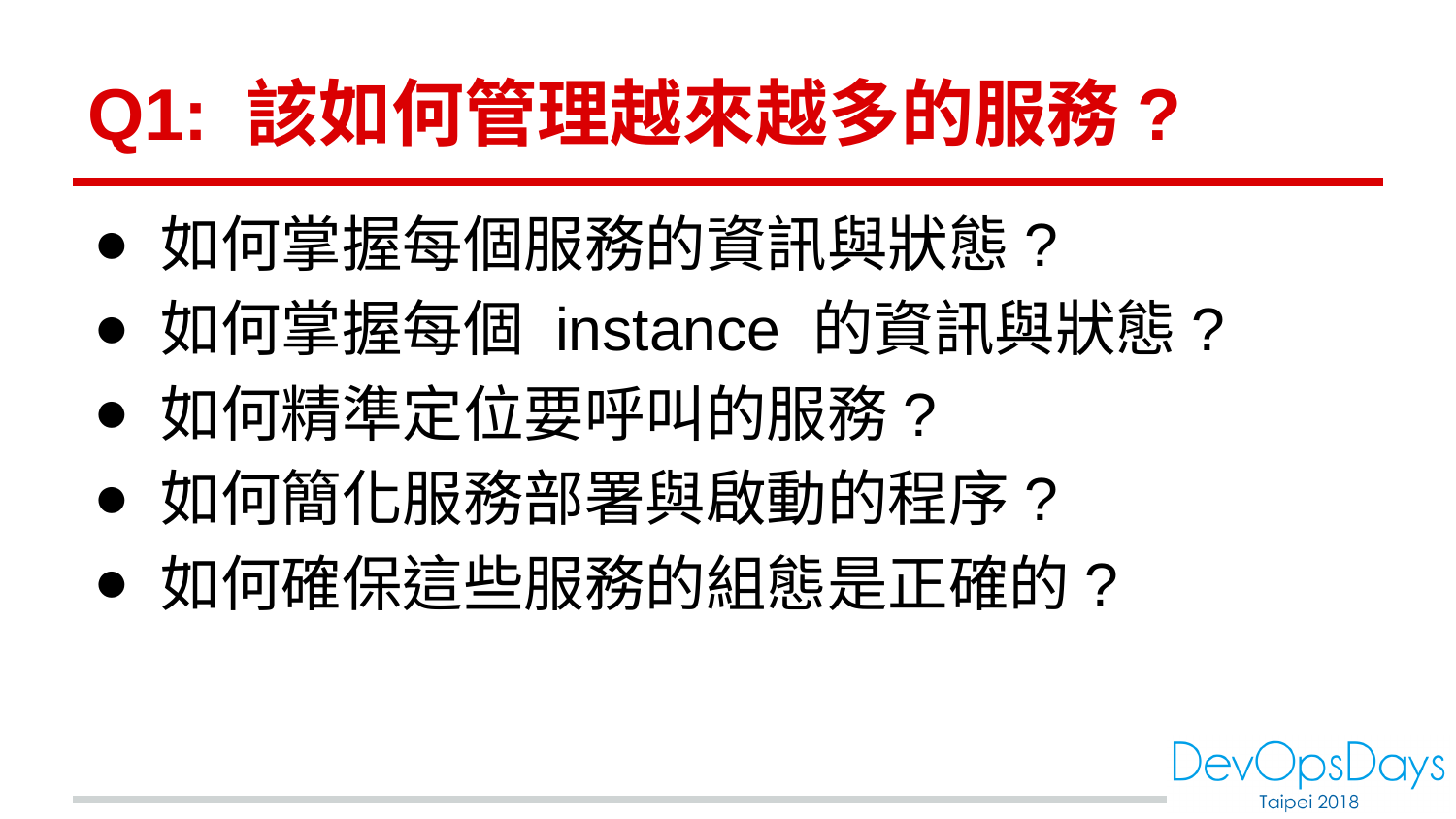

# Q1: 該如何管理越來越多的服務?
如何掌握每個服務的資訊與狀態?
如何掌握每個 instance 的資訊與狀態?
如何精準定位要呼叫的服務?
如何簡化服務部署與啟動的程序?
如何確保這些服務的組態是正確的?